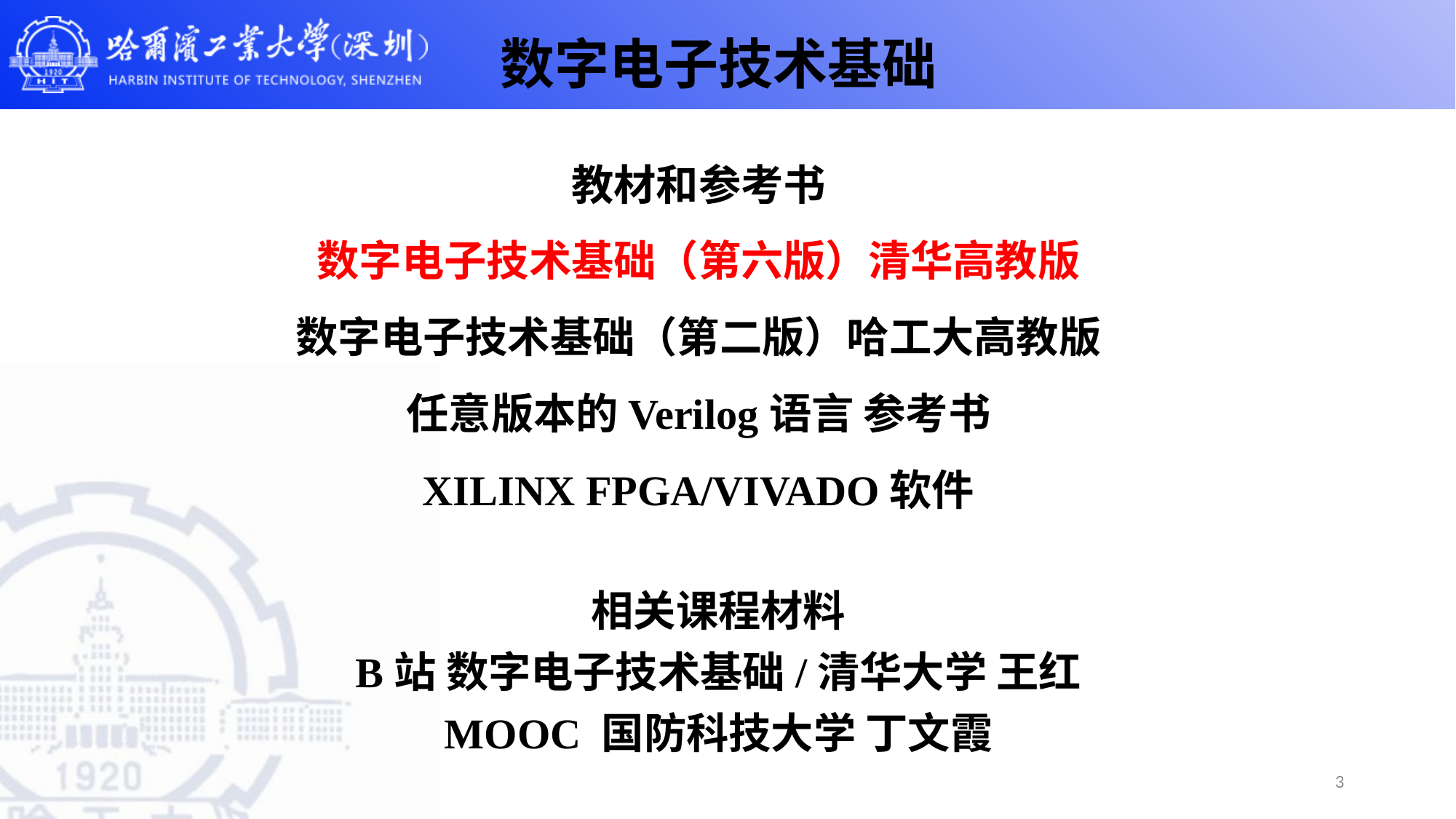

数字电子技术基础
教材和参考书
数字电子技术基础（第六版）清华高教版
数字电子技术基础（第二版）哈工大高教版
任意版本的Verilog语言 参考书
XILINX FPGA/VIVADO软件
相关课程材料
B站 数字电子技术基础/清华大学 王红
MOOC 国防科技大学 丁文霞
3